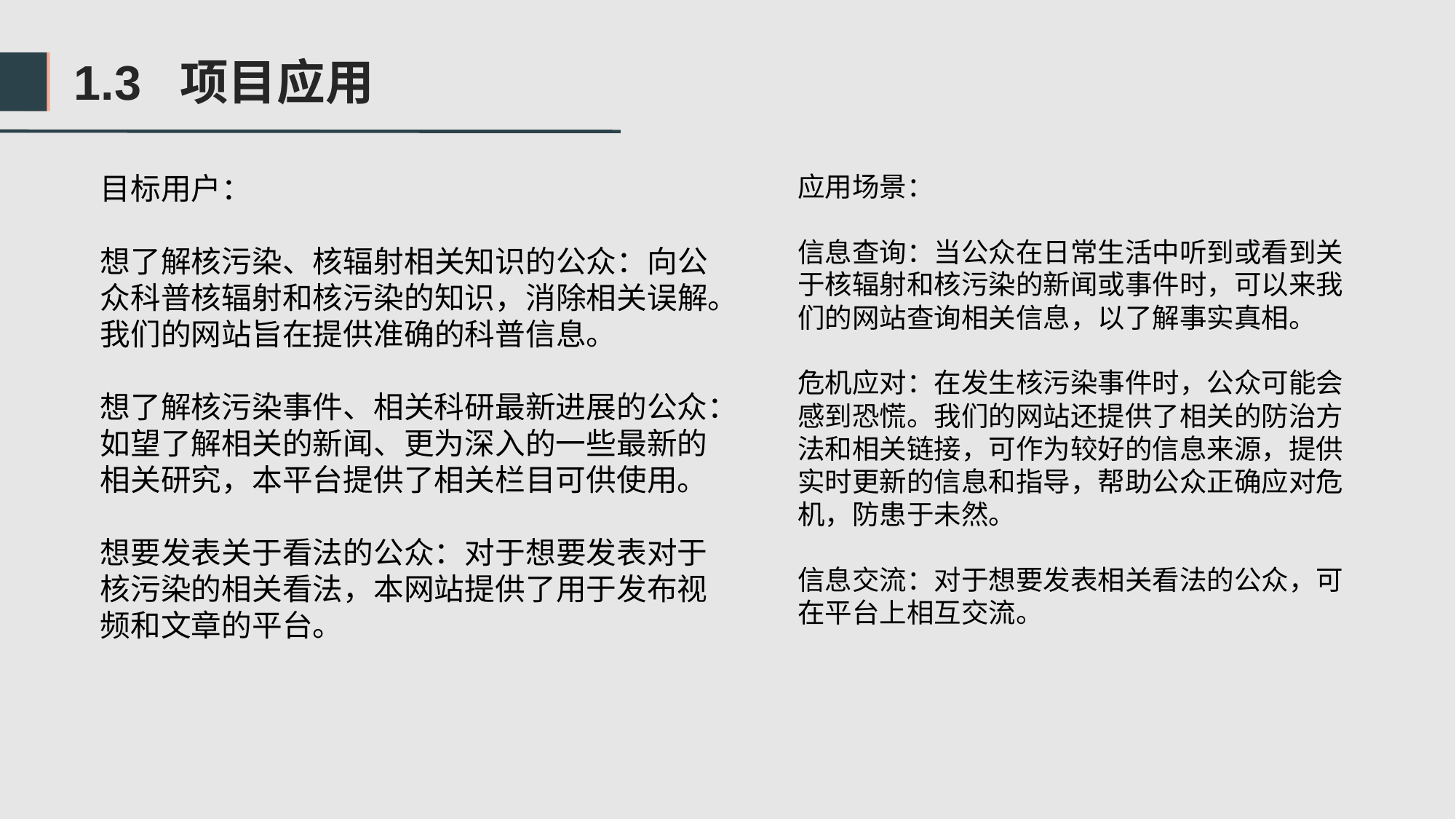

1.3  项目应用

目标用户：

想了解核污染、核辐射相关知识的公众：向公众科普核辐射和核污染的知识，消除相关误解。我们的网站旨在提供准确的科普信息。

想了解核污染事件、相关科研最新进展的公众：如望了解相关的新闻、更为深入的一些最新的相关研究，本平台提供了相关栏目可供使用。

想要发表关于看法的公众：对于想要发表对于核污染的相关看法，本网站提供了用于发布视频和文章的平台。
应用场景：

信息查询：当公众在日常生活中听到或看到关于核辐射和核污染的新闻或事件时，可以来我们的网站查询相关信息，以了解事实真相。

危机应对：在发生核污染事件时，公众可能会感到恐慌。我们的网站还提供了相关的防治方法和相关链接，可作为较好的信息来源，提供实时更新的信息和指导，帮助公众正确应对危机，防患于未然。

信息交流：对于想要发表相关看法的公众，可在平台上相互交流。